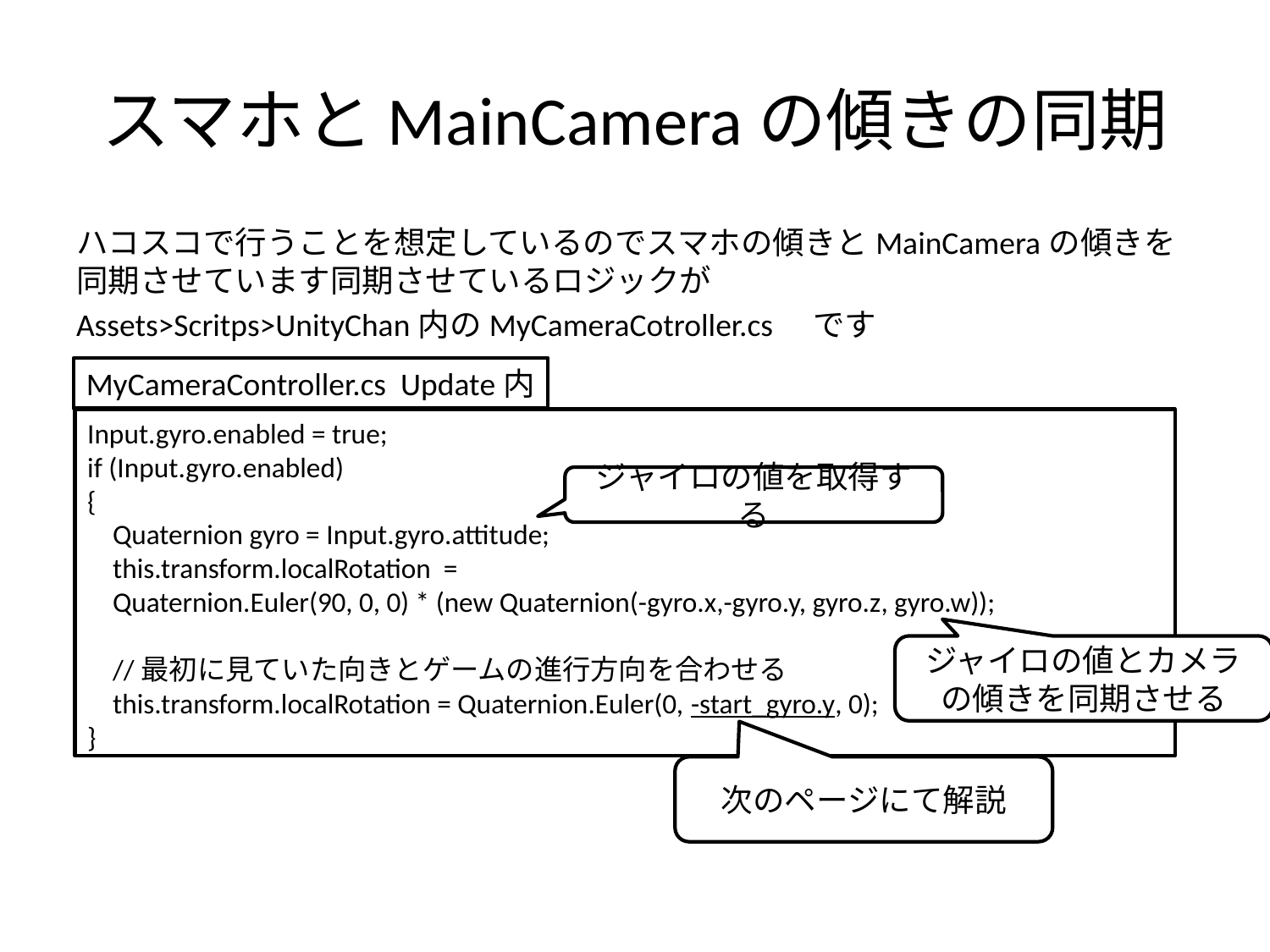

# スマホとMainCameraの傾きの同期
ハコスコで行うことを想定しているのでスマホの傾きとMainCameraの傾きを同期させています同期させているロジックが
Assets>Scritps>UnityChan内のMyCameraCotroller.cs　です
MyCameraController.cs  Update内
Input.gyro.enabled = true;
if (Input.gyro.enabled)
{
    Quaternion gyro = Input.gyro.attitude;
    this.transform.localRotation  =
    Quaternion.Euler(90, 0, 0) * (new Quaternion(-gyro.x,-gyro.y, gyro.z, gyro.w));

    //最初に見ていた向きとゲームの進行方向を合わせる
    this.transform.localRotation = Quaternion.Euler(0, -start_gyro.y, 0);
}
ジャイロの値を取得する
ジャイロの値とカメラの傾きを同期させる
次のページにて解説